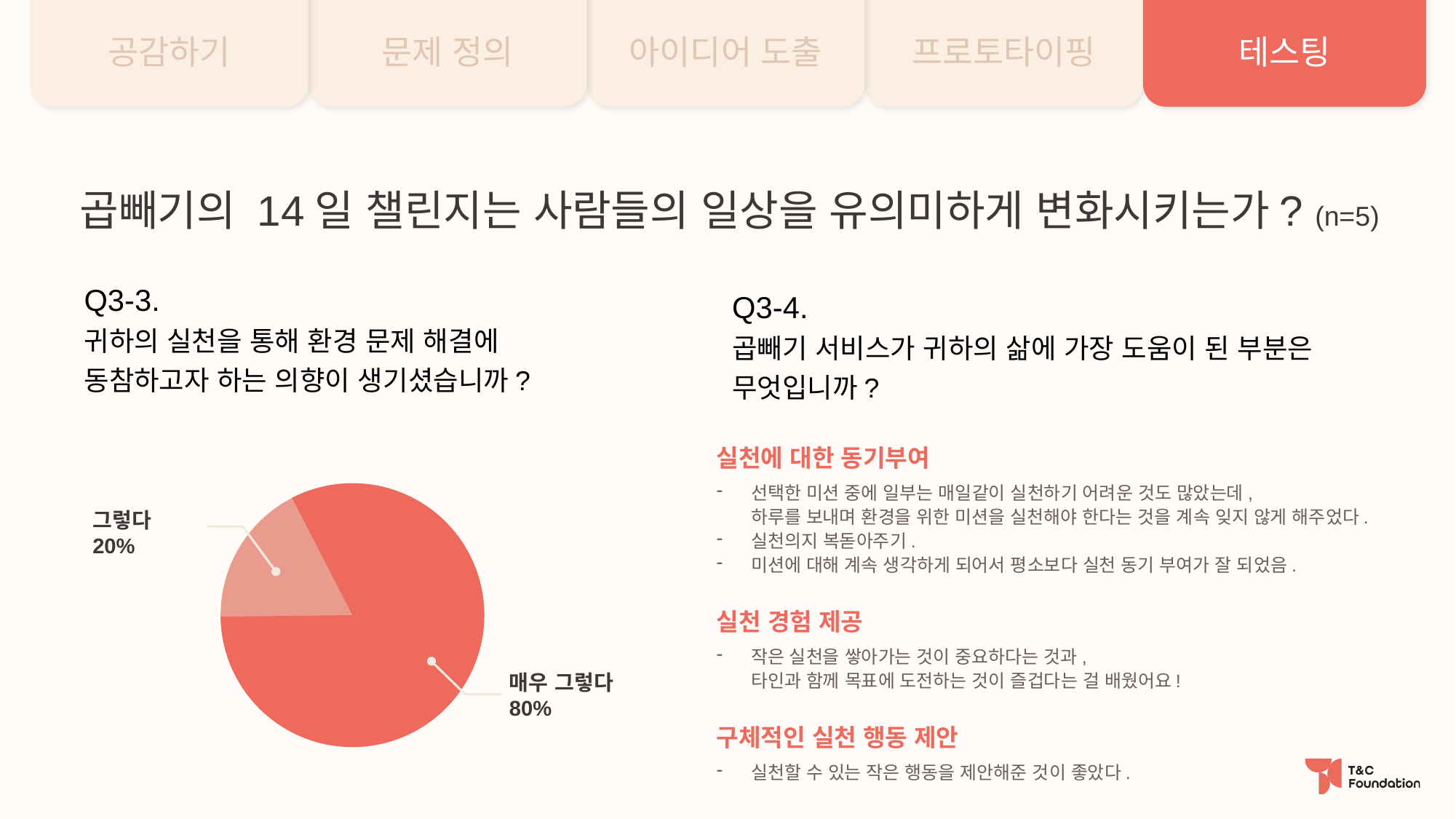

공감하기
문제 정의
아이디어 도출
프로토타이핑
테스팅
곱빼기의 14일 챌린지는 사람들의 일상을 유의미하게 변화시키는가? (n=5)
Q3-3.
귀하의 실천을 통해 환경 문제 해결에
동참하고자 하는 의향이 생기셨습니까?
Q3-4.
곱빼기 서비스가 귀하의 삶에 가장 도움이 된 부분은 무엇입니까?
실천에 대한 동기부여

선택한 미션 중에 일부는 매일같이 실천하기 어려운 것도 많았는데,
하루를 보내며 환경을 위한 미션을 실천해야 한다는 것을 계속 잊지 않게 해주었다.
실천의지 복돋아주기.
미션에 대해 계속 생각하게 되어서 평소보다 실천 동기 부여가 잘 되었음.

실천 경험 제공

작은 실천을 쌓아가는 것이 중요하다는 것과,
타인과 함께 목표에 도전하는 것이 즐겁다는 걸 배웠어요!

구체적인 실천 행동 제안

실천할 수 있는 작은 행동을 제안해준 것이 좋았다.

그렇다
20%

매우 그렇다
80%